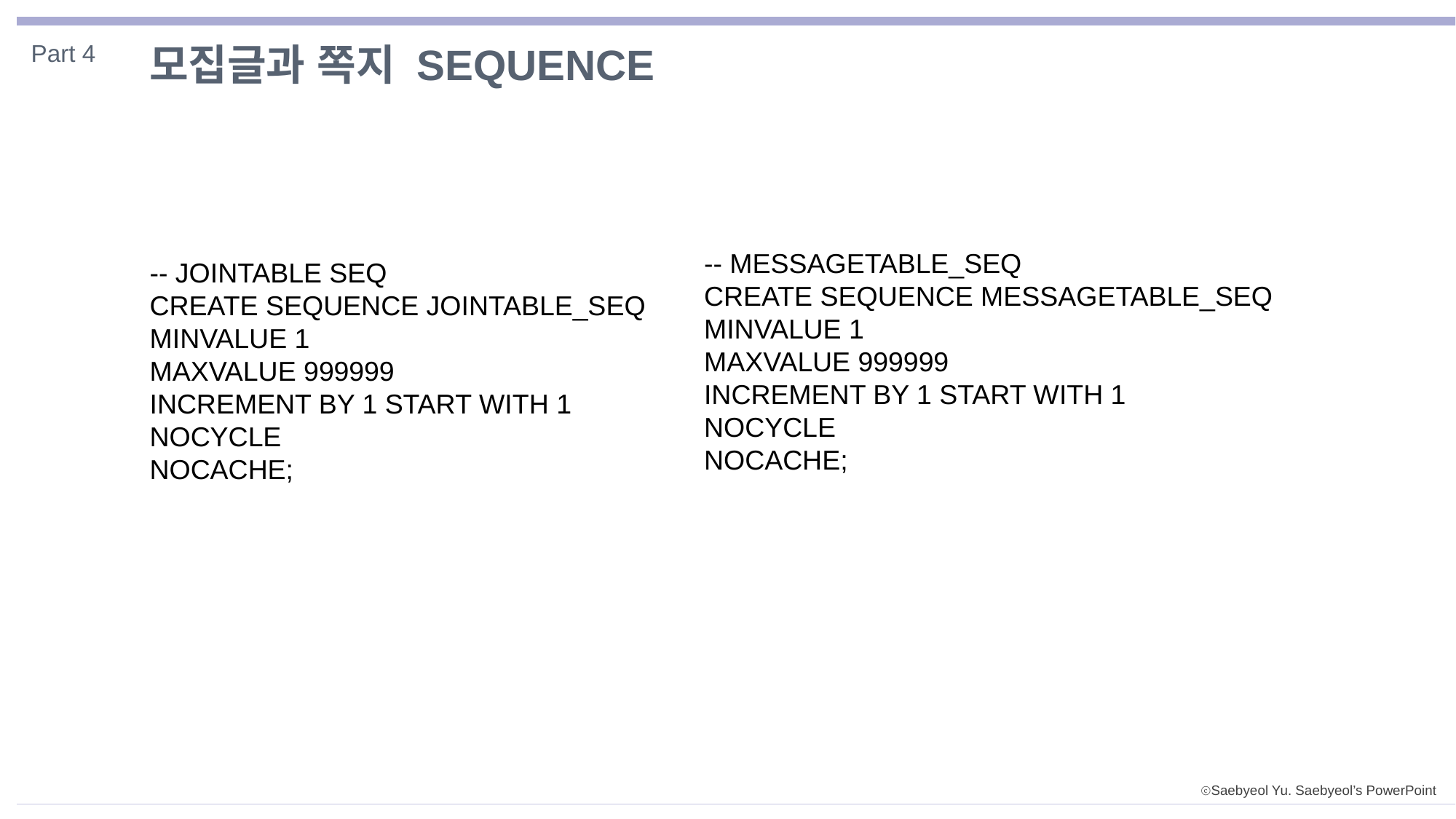

모집글과 쪽지 SEQUENCE
Part 4
-- MESSAGETABLE_SEQ
CREATE SEQUENCE MESSAGETABLE_SEQ
MINVALUE 1
MAXVALUE 999999
INCREMENT BY 1 START WITH 1
NOCYCLE
NOCACHE;
-- JOINTABLE SEQ
CREATE SEQUENCE JOINTABLE_SEQ
MINVALUE 1
MAXVALUE 999999
INCREMENT BY 1 START WITH 1
NOCYCLE
NOCACHE;
ⓒSaebyeol Yu. Saebyeol’s PowerPoint